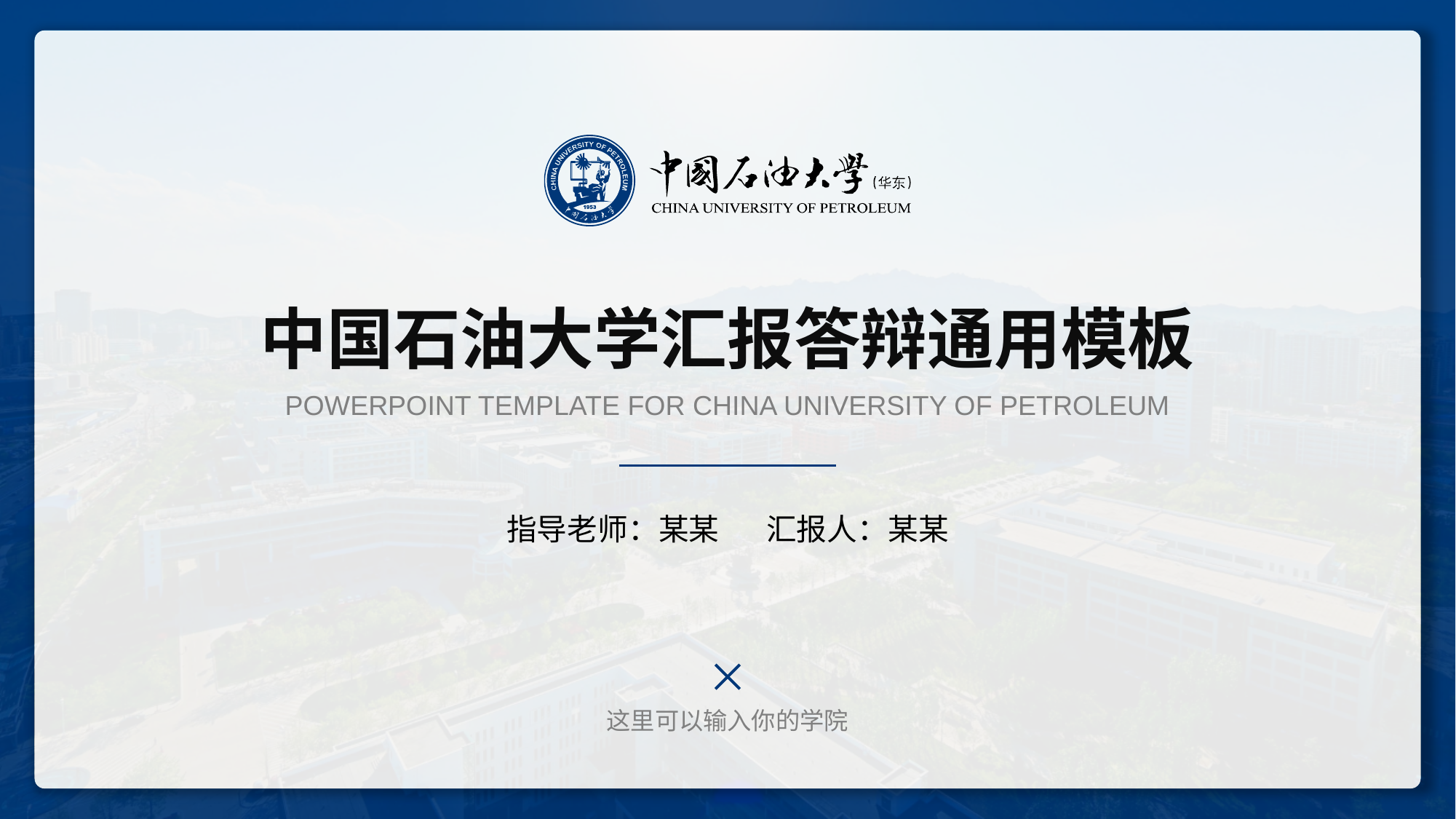

# 中国石油大学汇报答辩通用模板
POWERPOINT TEMPLATE FOR CHINA UNIVERSITY OF PETROLEUM
指导老师：某某       汇报人：某某
这里可以输入你的学院